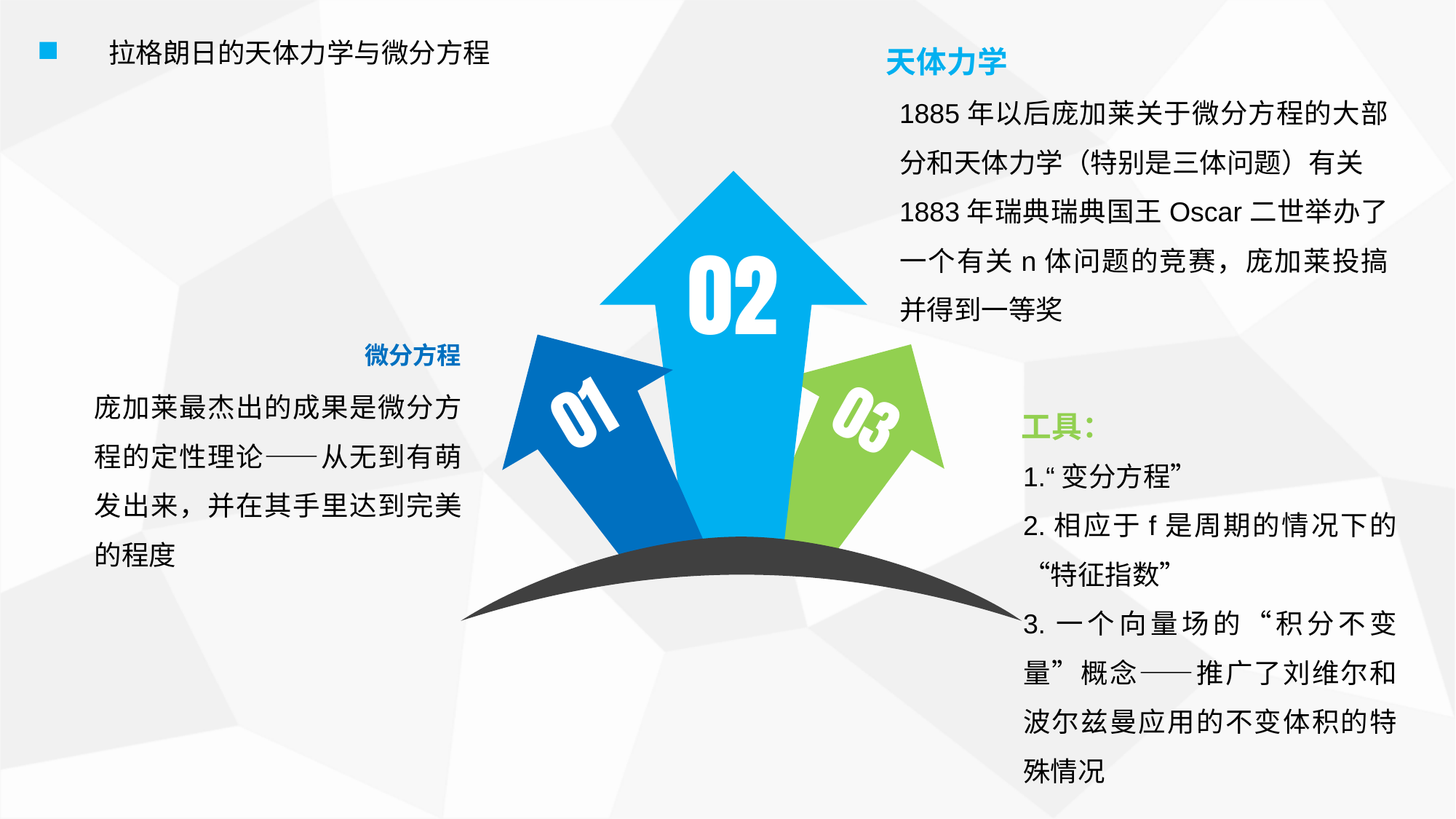

天体力学
拉格朗日的天体力学与微分方程
1885年以后庞加莱关于微分方程的大部分和天体力学（特别是三体问题）有关
1883年瑞典瑞典国王Oscar二世举办了一个有关n体问题的竞赛，庞加莱投搞并得到一等奖

02

微分方程
庞加莱最杰出的成果是微分方程的定性理论——从无到有萌发出来，并在其手里达到完美的程度
01
03
工具：
1.“变分方程”
2.相应于f是周期的情况下的“特征指数”
3.一个向量场的“积分不变量”概念——推广了刘维尔和波尔兹曼应用的不变体积的特殊情况